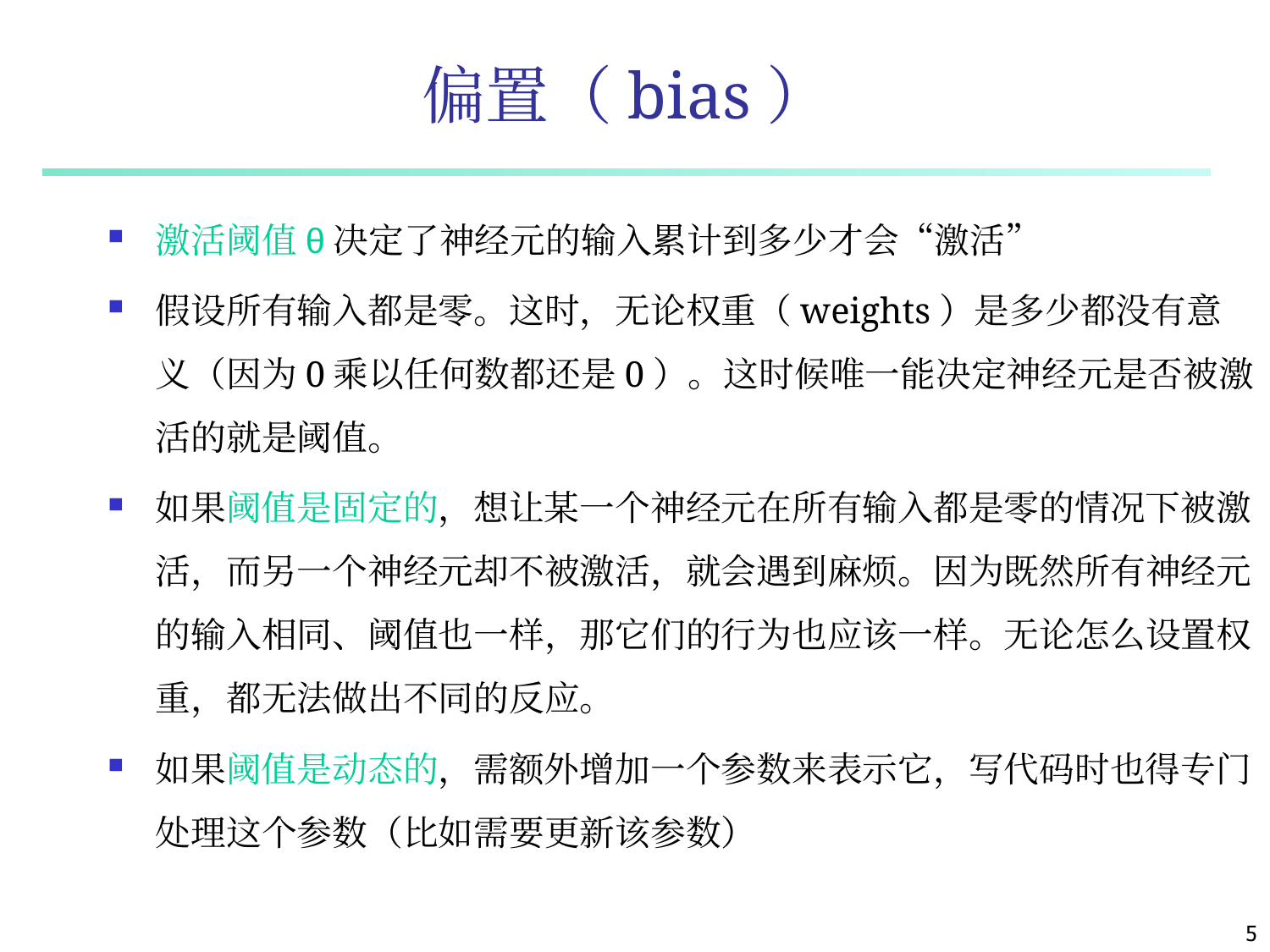

# 偏置（bias）
激活阈值θ决定了神经元的输入累计到多少才会“激活”
假设所有输入都是零。这时，无论权重（weights）是多少都没有意义（因为0乘以任何数都还是0）。这时候唯一能决定神经元是否被激活的就是阈值。
如果阈值是固定的，想让某一个神经元在所有输入都是零的情况下被激活，而另一个神经元却不被激活，就会遇到麻烦。因为既然所有神经元的输入相同、阈值也一样，那它们的行为也应该一样。无论怎么设置权重，都无法做出不同的反应。
如果阈值是动态的，需额外增加一个参数来表示它，写代码时也得专门处理这个参数（比如需要更新该参数）

5